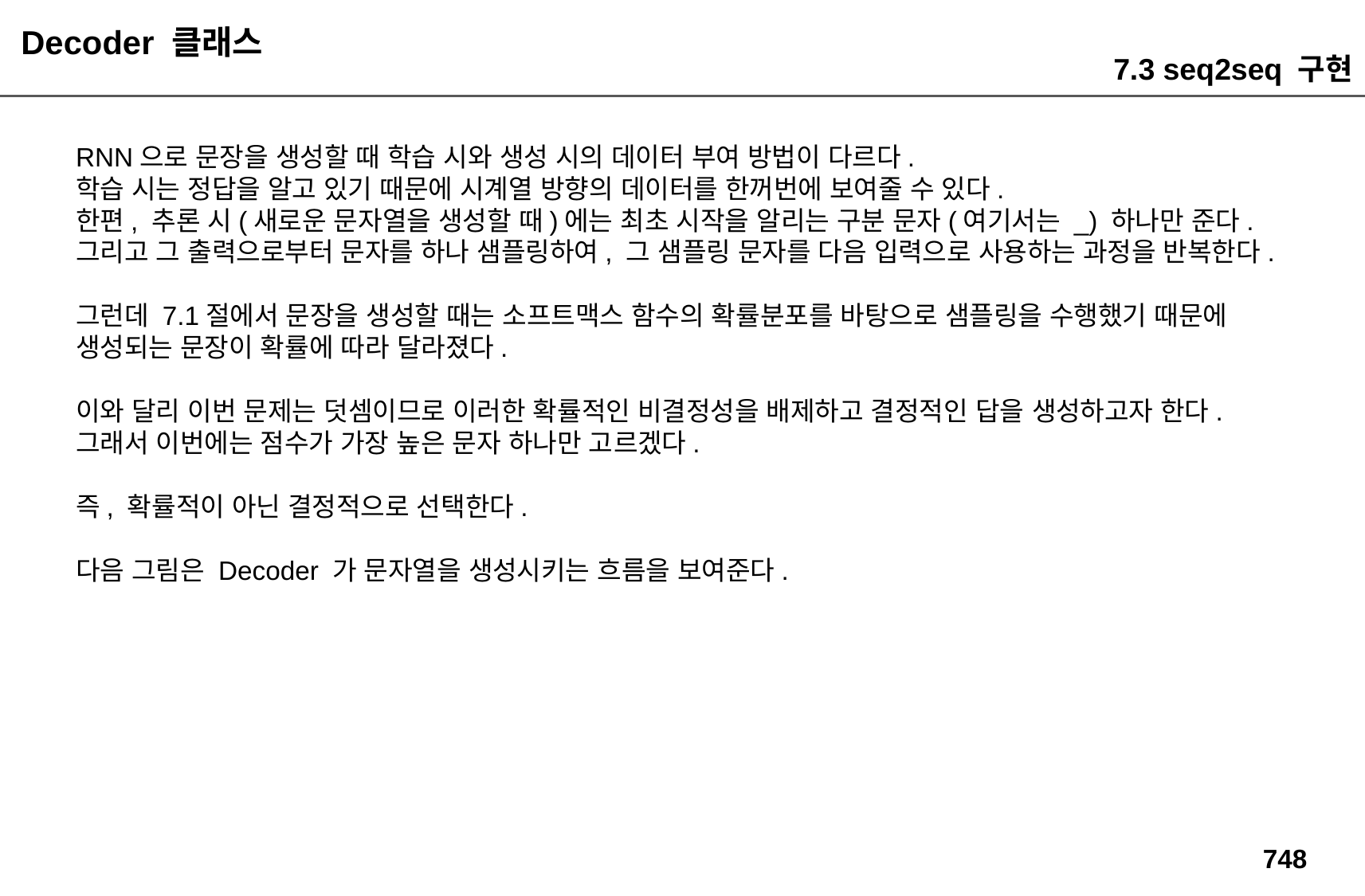

Decoder 클래스
7.3 seq2seq 구현
RNN으로 문장을 생성할 때 학습 시와 생성 시의 데이터 부여 방법이 다르다.
학습 시는 정답을 알고 있기 때문에 시계열 방향의 데이터를 한꺼번에 보여줄 수 있다.
한편, 추론 시(새로운 문자열을 생성할 때)에는 최초 시작을 알리는 구분 문자(여기서는 _) 하나만 준다.
그리고 그 출력으로부터 문자를 하나 샘플링하여, 그 샘플링 문자를 다음 입력으로 사용하는 과정을 반복한다.

그런데 7.1절에서 문장을 생성할 때는 소프트맥스 함수의 확률분포를 바탕으로 샘플링을 수행했기 때문에
생성되는 문장이 확률에 따라 달라졌다.

이와 달리 이번 문제는 덧셈이므로 이러한 확률적인 비결정성을 배제하고 결정적인 답을 생성하고자 한다.
그래서 이번에는 점수가 가장 높은 문자 하나만 고르겠다.

즉, 확률적이 아닌 결정적으로 선택한다.

다음 그림은 Decoder 가 문자열을 생성시키는 흐름을 보여준다.